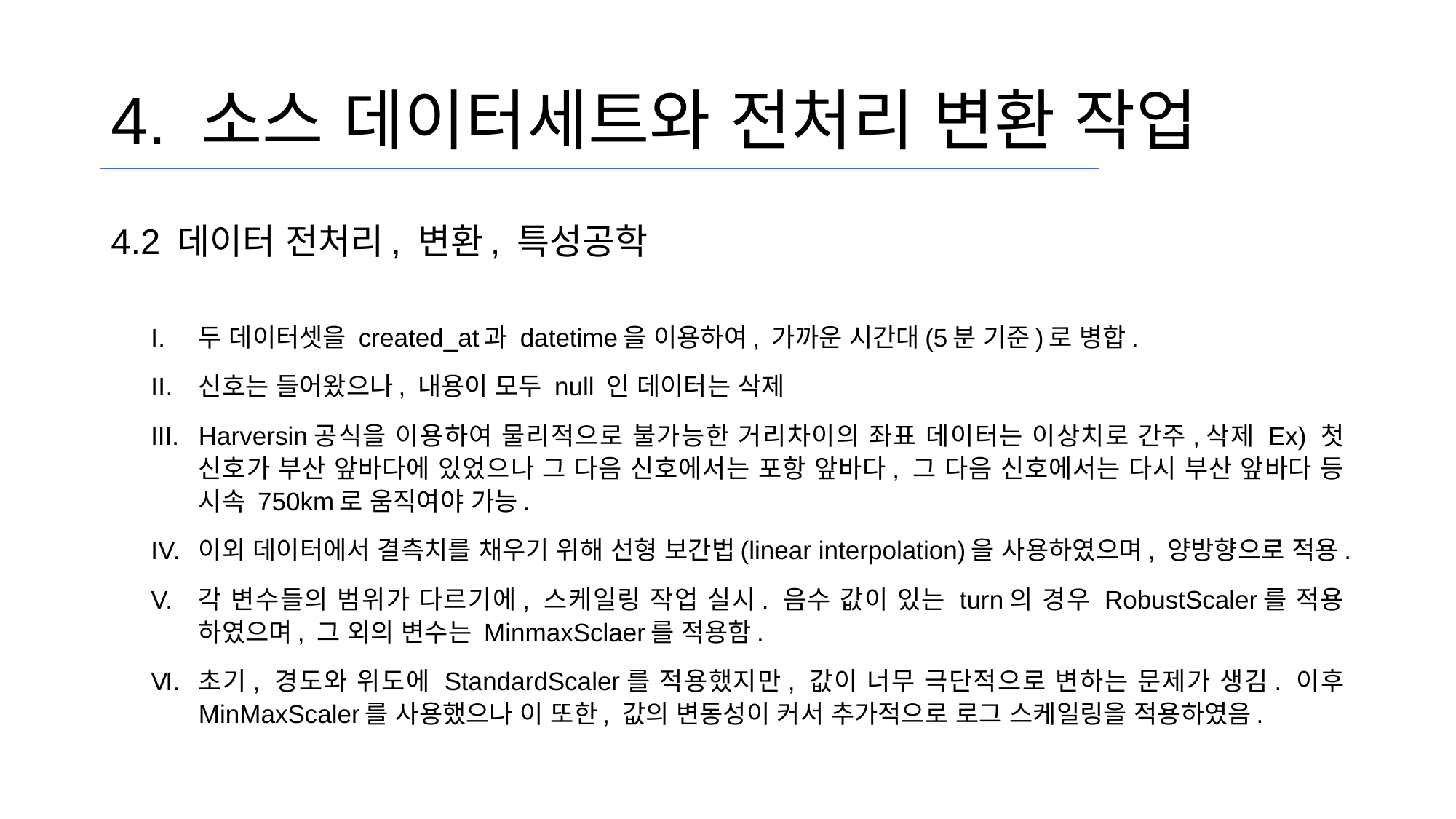

# 4. 소스 데이터세트와 전처리 변환 작업
4.2 데이터 전처리, 변환, 특성공학

두 데이터셋을 created_at과 datetime을 이용하여, 가까운 시간대(5분 기준)로 병합.
신호는 들어왔으나, 내용이 모두 null 인 데이터는 삭제
Harversin공식을 이용하여 물리적으로 불가능한 거리차이의 좌표 데이터는 이상치로 간주,삭제 Ex) 첫 신호가 부산 앞바다에 있었으나 그 다음 신호에서는 포항 앞바다, 그 다음 신호에서는 다시 부산 앞바다 등 시속 750km로 움직여야 가능.
이외 데이터에서 결측치를 채우기 위해 선형 보간법(linear interpolation)을 사용하였으며, 양방향으로 적용.
각 변수들의 범위가 다르기에, 스케일링 작업 실시. 음수 값이 있는 turn의 경우 RobustScaler를 적용 하였으며, 그 외의 변수는 MinmaxSclaer를 적용함.
초기, 경도와 위도에 StandardScaler를 적용했지만, 값이 너무 극단적으로 변하는 문제가 생김. 이후 MinMaxScaler를 사용했으나 이 또한, 값의 변동성이 커서 추가적으로 로그 스케일링을 적용하였음.